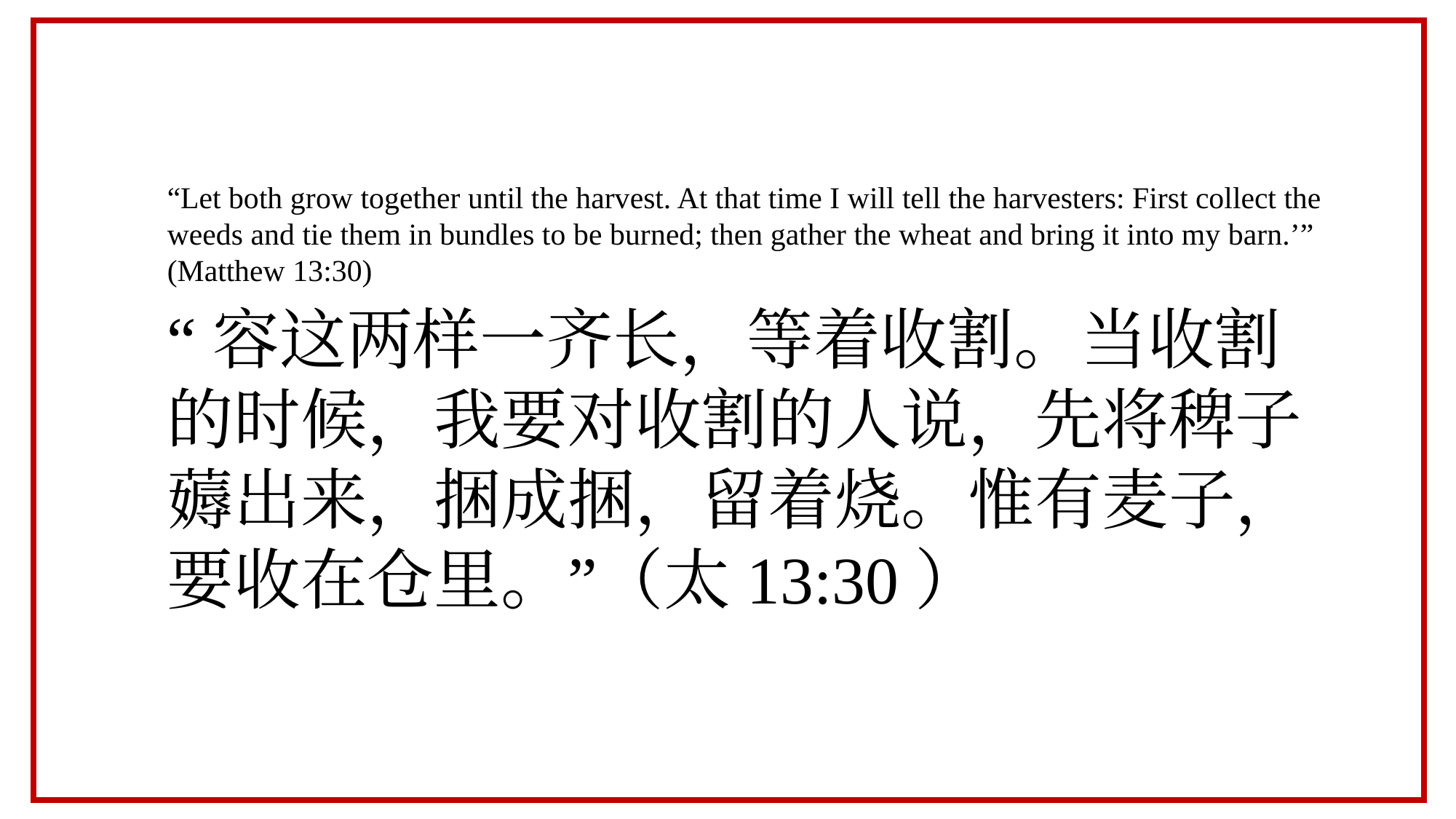

“Let both grow together until the harvest. At that time I will tell the harvesters: First collect the weeds and tie them in bundles to be burned; then gather the wheat and bring it into my barn.’” (Matthew 13:30)
“容这两样一齐长，等着收割。当收割的时候，我要对收割的人说，先将稗子薅出来，捆成捆，留着烧。惟有麦子，要收在仓里。”（太13:30）